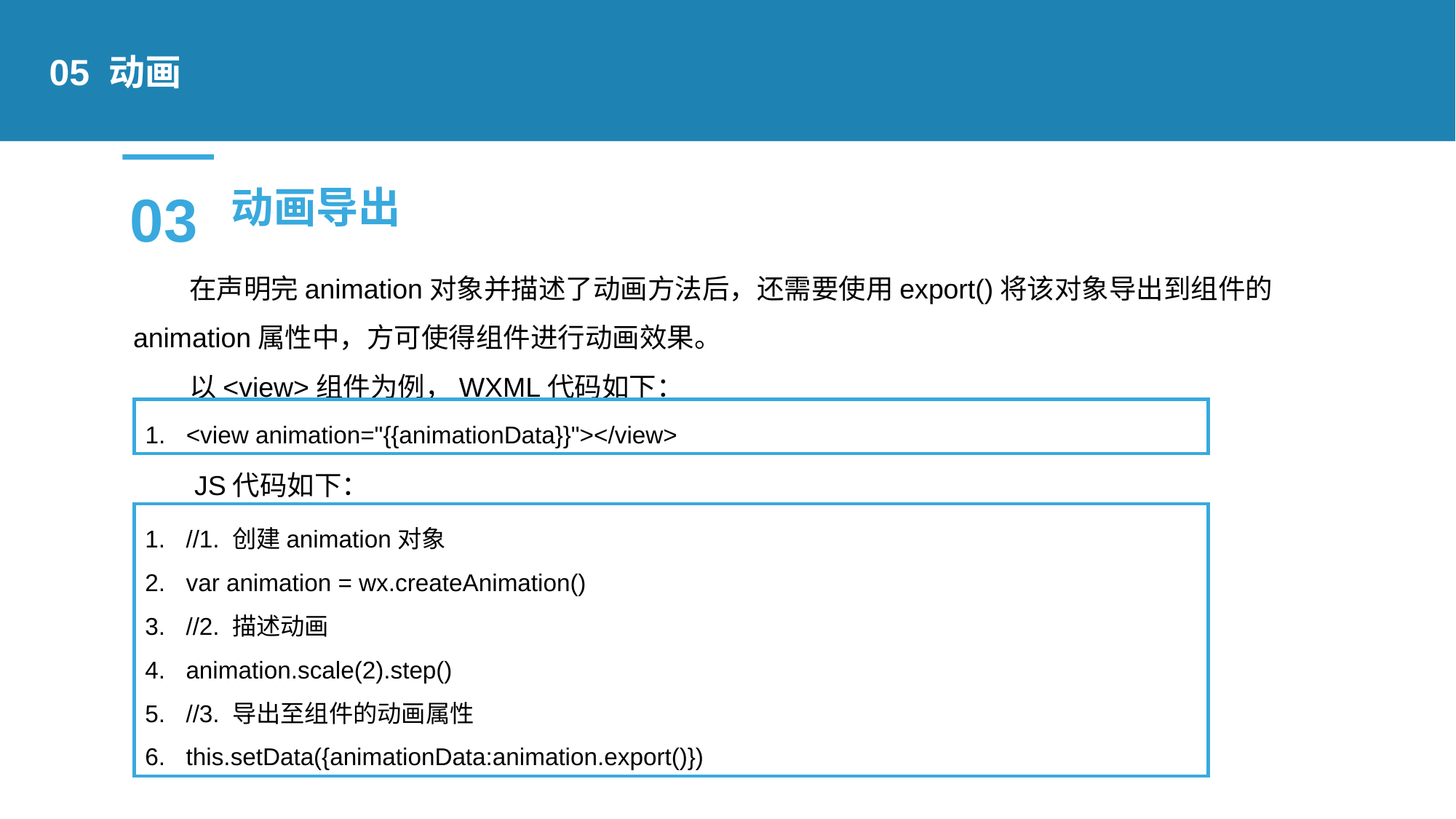

05 动画
03

动画导出
        在声明完animation对象并描述了动画方法后，还需要使用export()将该对象导出到组件的animation属性中，方可使得组件进行动画效果。
        以<view>组件为例，WXML代码如下：

        JS代码如下：
<view animation="{{animationData}}"></view>
//1. 创建animation对象
var animation = wx.createAnimation()
//2. 描述动画
animation.scale(2).step()
//3. 导出至组件的动画属性
this.setData({animationData:animation.export()})